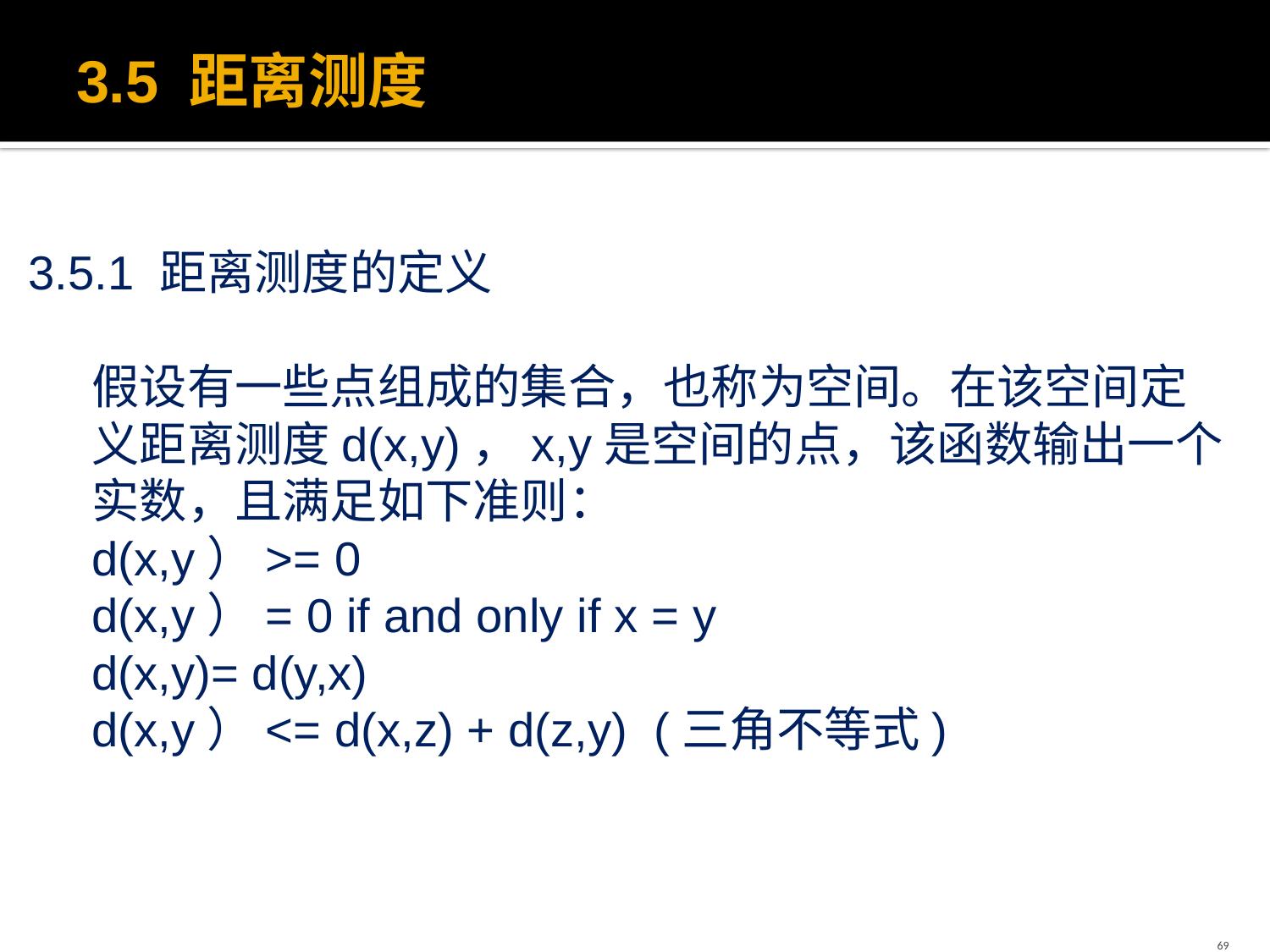

# 3.5 距离测度
3.5.1 距离测度的定义

假设有一些点组成的集合，也称为空间。在该空间定义距离测度d(x,y)，x,y是空间的点，该函数输出一个实数，且满足如下准则：
d(x,y）>= 0
d(x,y）= 0 if and only if x = y
d(x,y)= d(y,x)
d(x,y）<= d(x,z) + d(z,y)  (三角不等式)
69